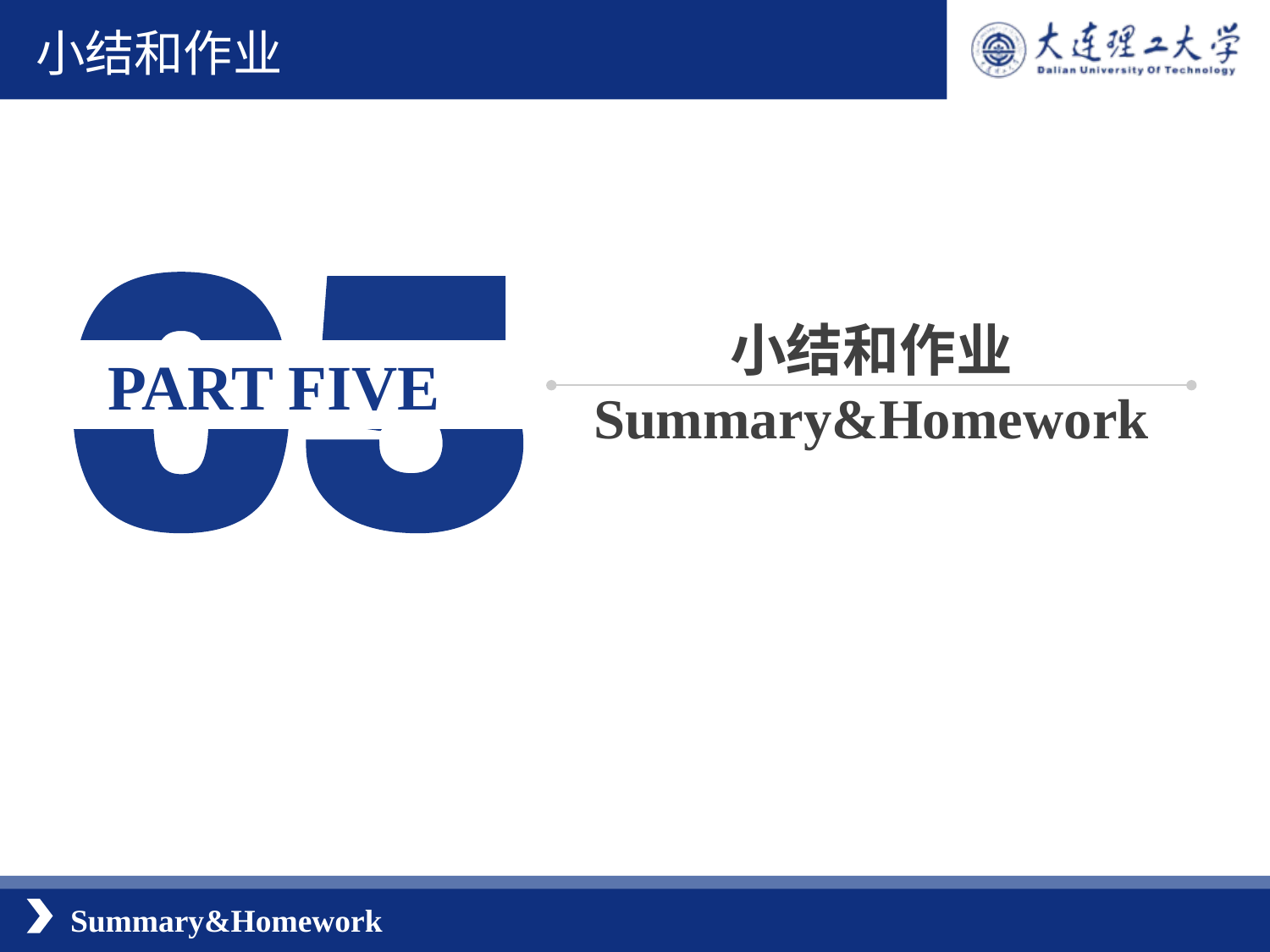

小结和作业
05
小结和作业
Summary&Homework
      PART FIVE
Summary&Homework